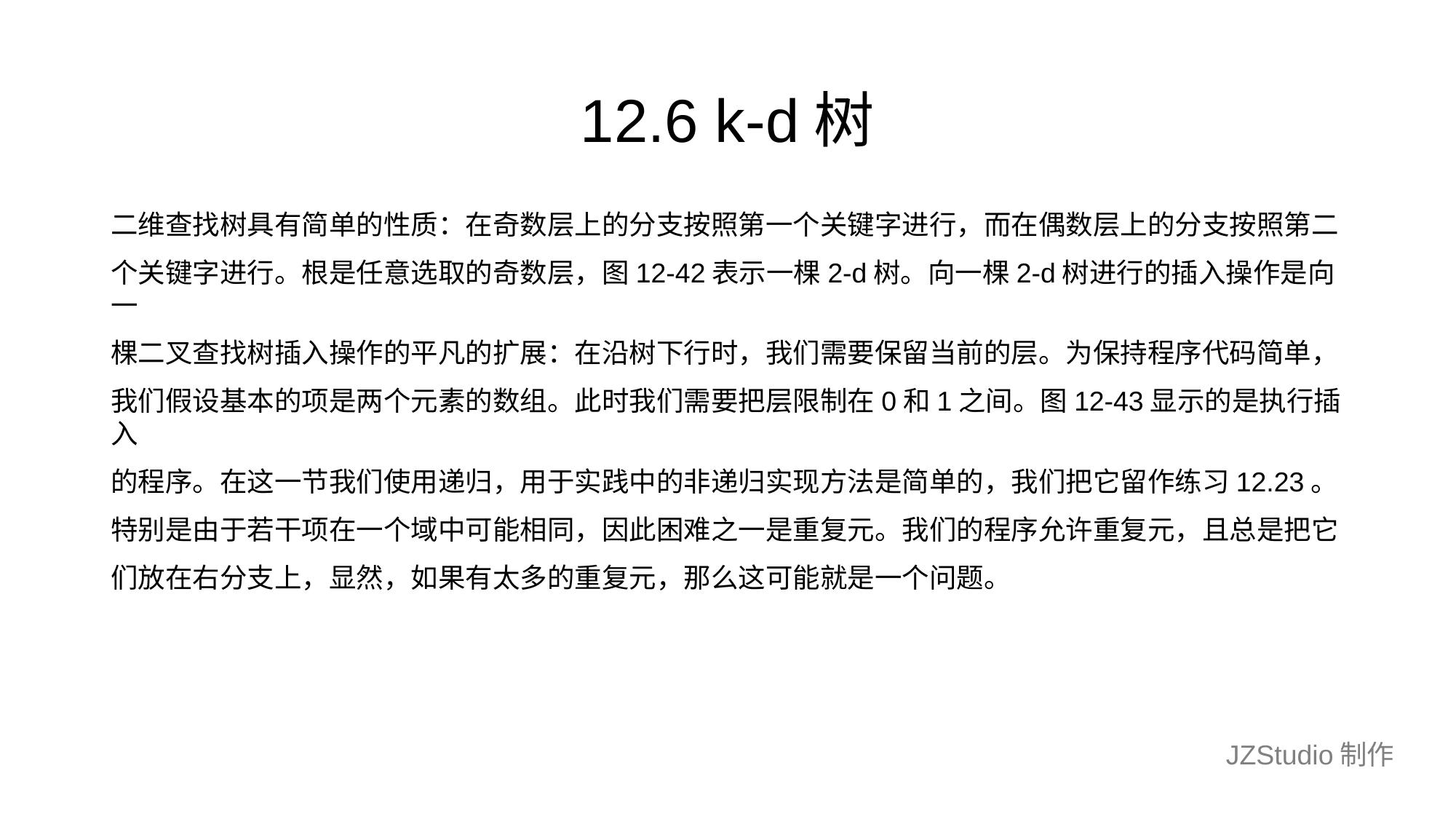

# 12.6 k-d树
二维查找树具有简单的性质：在奇数层上的分支按照第一个关键字进行，而在偶数层上的分支按照第二
个关键字进行。根是任意选取的奇数层，图12-42表示一棵2-d树。向一棵2-d树进行的插入操作是向一
棵二叉查找树插入操作的平凡的扩展：在沿树下行时，我们需要保留当前的层。为保持程序代码简单，
我们假设基本的项是两个元素的数组。此时我们需要把层限制在0和1之间。图12-43显示的是执行插入
的程序。在这一节我们使用递归，用于实践中的非递归实现方法是简单的，我们把它留作练习12.23。
特别是由于若干项在一个域中可能相同，因此困难之一是重复元。我们的程序允许重复元，且总是把它
们放在右分支上，显然，如果有太多的重复元，那么这可能就是一个问题。